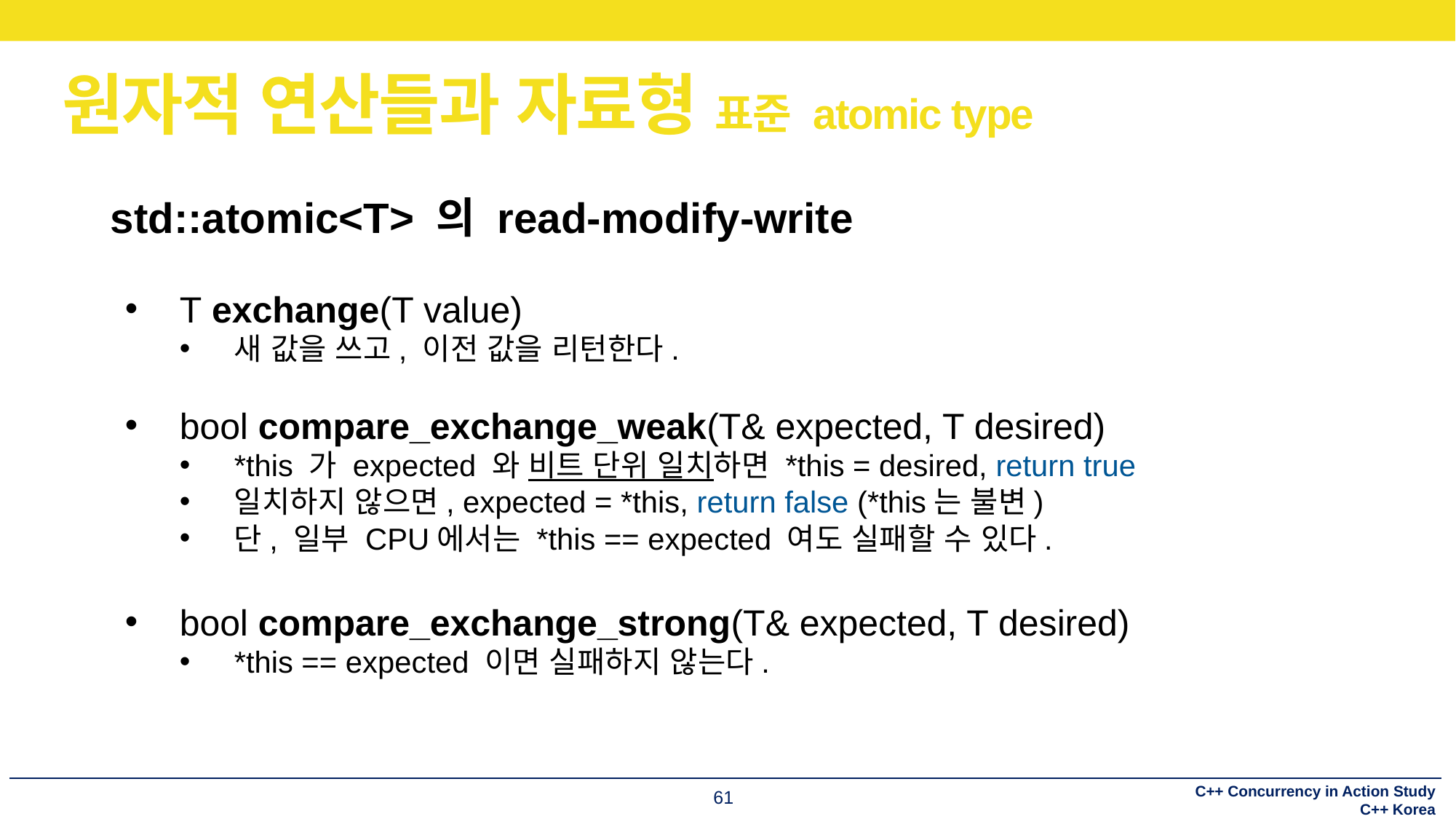

# 원자적 연산들과 자료형 표준 atomic type
std::atomic<T> 의 read-modify-write

T exchange(T value)
새 값을 쓰고, 이전 값을 리턴한다.

bool compare_exchange_weak(T& expected, T desired)
*this 가 expected 와 비트 단위 일치하면 *this = desired, return true
일치하지 않으면, expected = *this, return false (*this는 불변)
단, 일부 CPU에서는 *this == expected 여도 실패할 수 있다.

bool compare_exchange_strong(T& expected, T desired)
*this == expected 이면 실패하지 않는다.

61